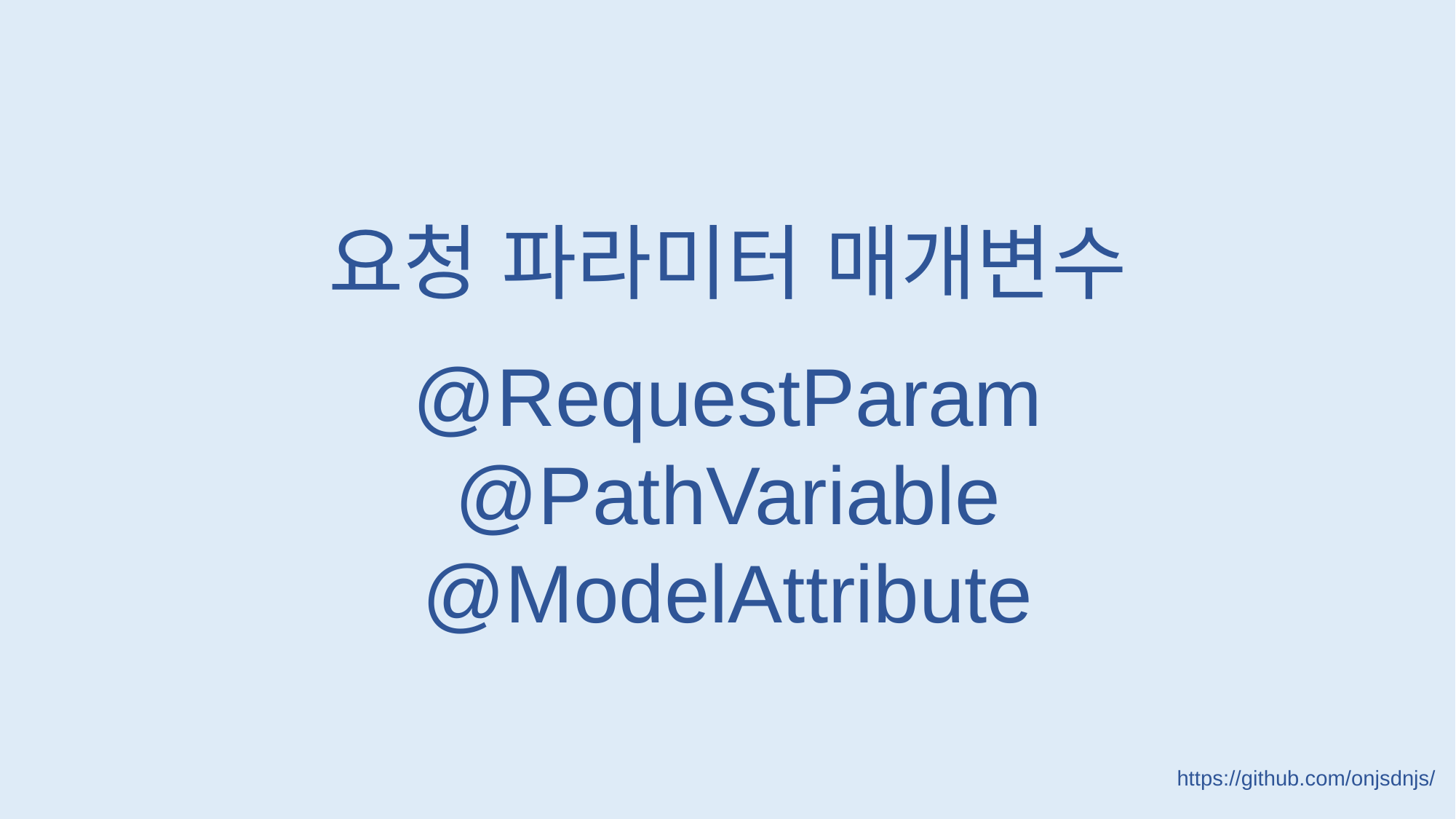

요청 파라미터 매개변수
@RequestParam
@PathVariable
@ModelAttribute
https://github.com/onjsdnjs/